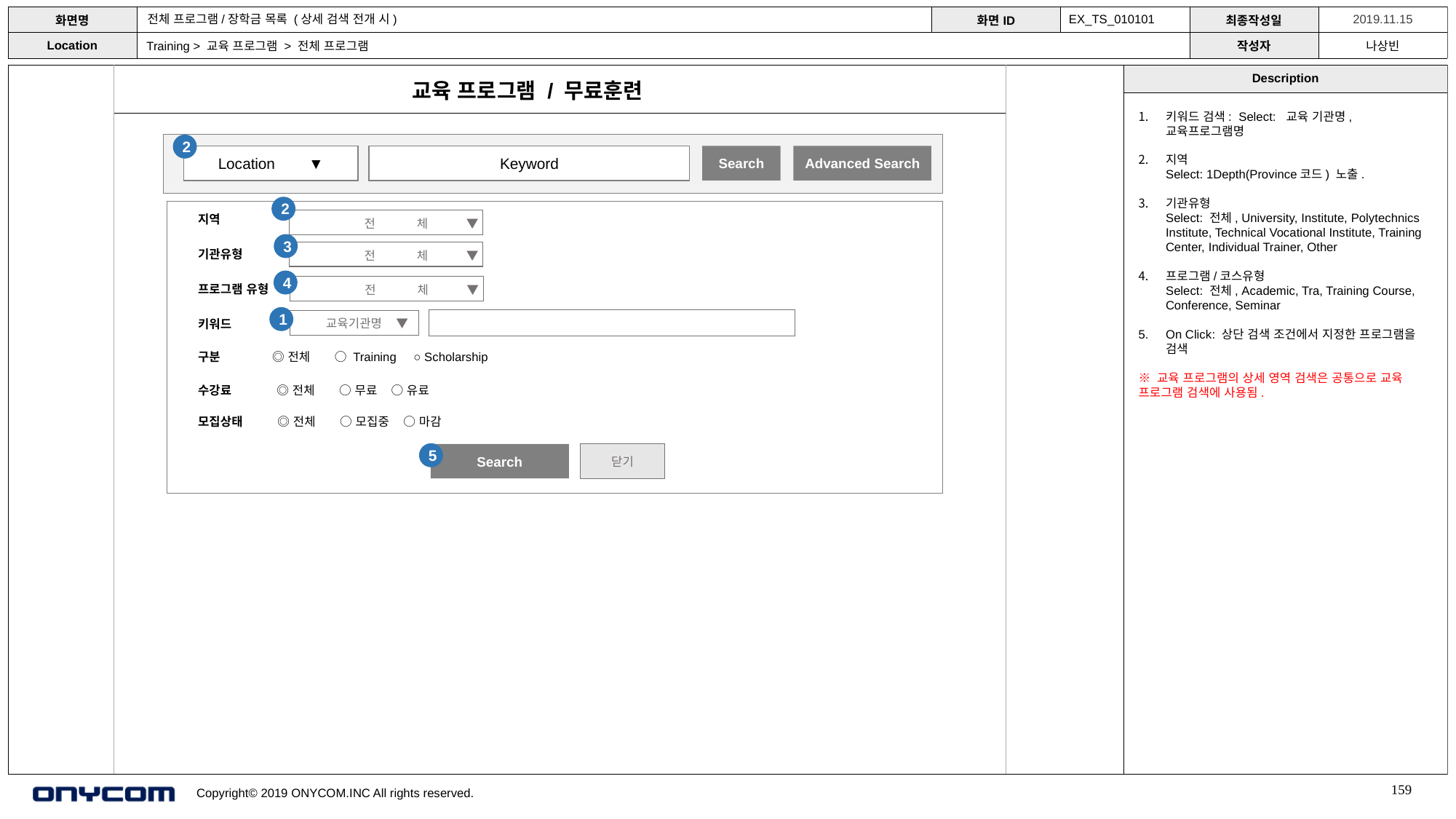

전체 프로그램/장학금 목록 (상세 검색 전개 시)
EX_TS_010101
Training > 교육 프로그램 > 전체 프로그램
교육 프로그램 / 무료훈련
키워드 검색:  Select:  교육 기관명, 교육프로그램명

지역
Select: 1Depth(Province코드) 노출.

기관유형
Select: 전체, University, Institute, Polytechnics Institute, Technical Vocational Institute, Training Center, Individual Trainer, Other

프로그램/코스유형
Select: 전체, Academic, Tra, Training Course, Conference, Seminar

On Click: 상단 검색 조건에서 지정한 프로그램을 검색

※ 교육 프로그램의 상세 영역 검색은 공통으로 교육 프로그램 검색에 사용됨.

2
Search
Advanced Search
Location        ▼
Keyword
2

지역
전            체           ▼
3
기관유형
전            체           ▼
4
프로그램 유형
전            체           ▼
1

교육기관명    ▼
키워드
구분               ◎ 전체       ○ Training     ○ Scholarship
수강료             ◎ 전체       ○ 무료    ○ 유료
모집상태          ◎ 전체       ○ 모집중    ○ 마감
5
Search
닫기
159